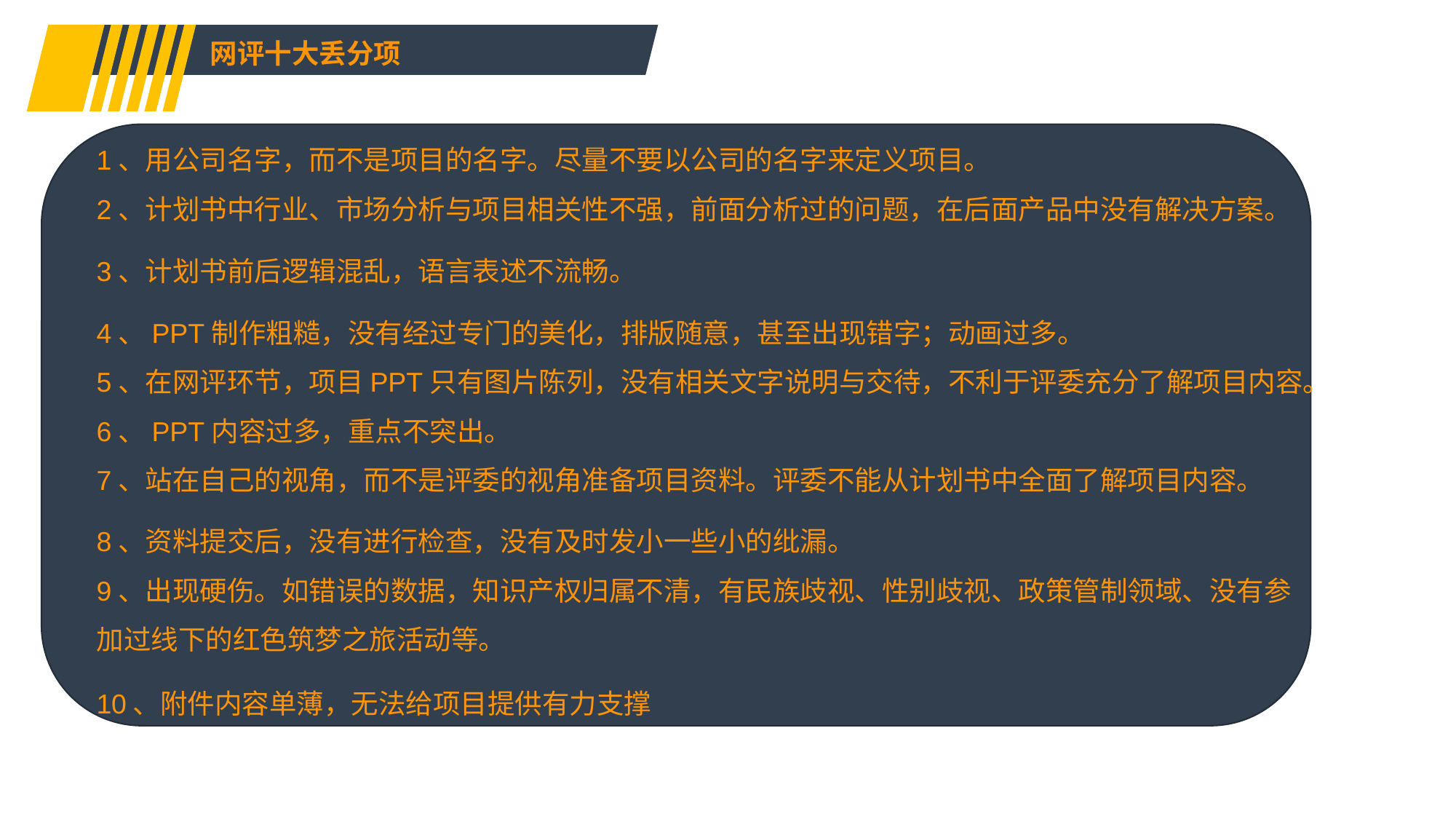

网评十大丢分项

1、用公司名字，而不是项目的名字。尽量不要以公司的名字来定义项目。
2、计划书中行业、市场分析与项目相关性不强，前面分析过的问题，在后面产品中没有解决方案。
3、计划书前后逻辑混乱，语言表述不流畅。
4、PPT制作粗糙，没有经过专门的美化，排版随意，甚至出现错字；动画过多。
5、在网评环节，项目PPT只有图片陈列，没有相关文字说明与交待，不利于评委充分了解项目内容。
6、PPT内容过多，重点不突出。
7、站在自己的视角，而不是评委的视角准备项目资料。评委不能从计划书中全面了解项目内容。
8、资料提交后，没有进行检查，没有及时发小一些小的纰漏。
9、出现硬伤。如错误的数据，知识产权归属不清，有民族歧视、性别歧视、政策管制领域、没有参
加过线下的红色筑梦之旅活动等。
10、附件内容单薄，无法给项目提供有力支撑